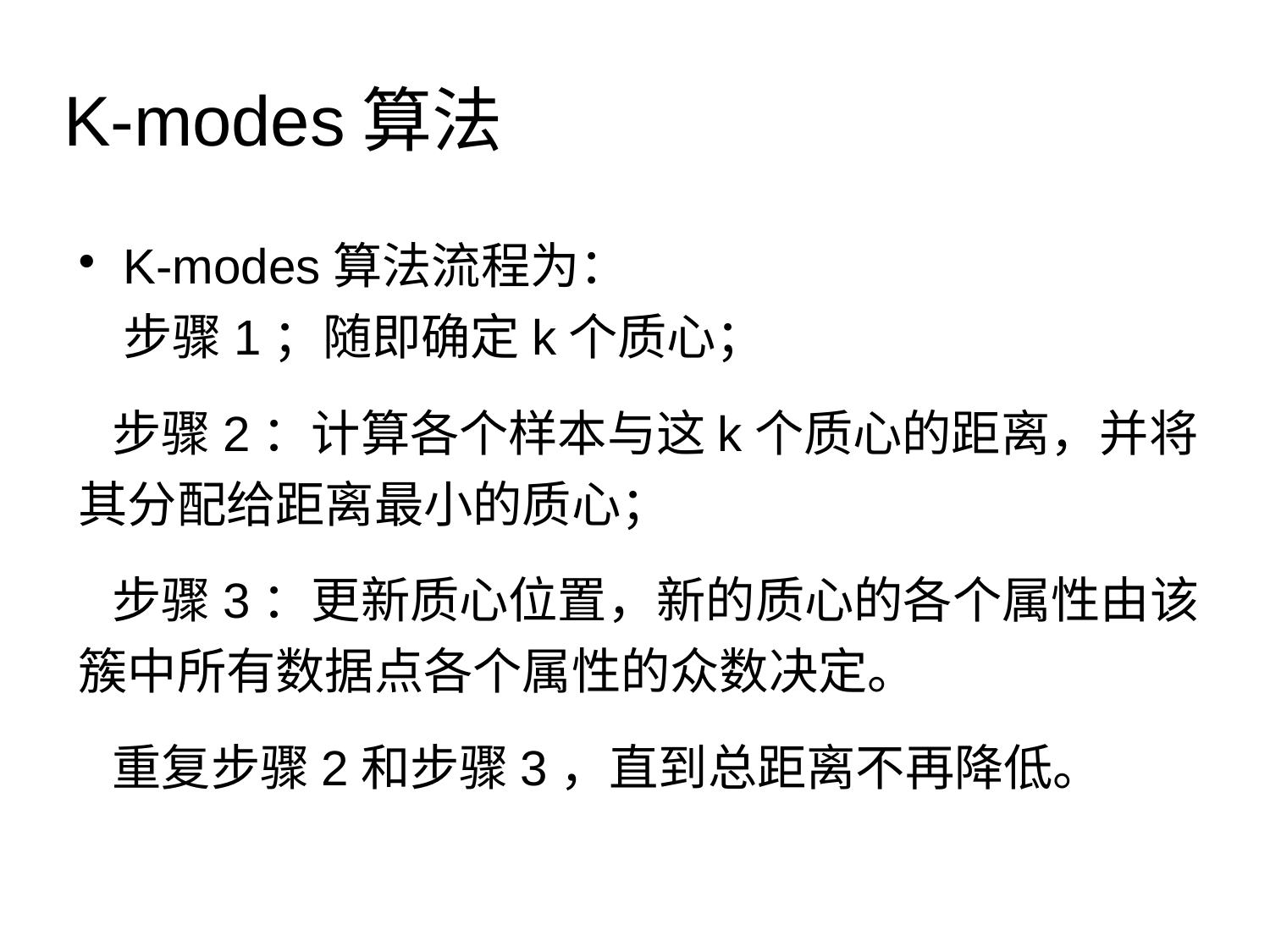

# K-modes算法
K-modes算法流程为：
步骤1；随即确定k个质心；
  步骤2：计算各个样本与这k个质心的距离，并将其分配给距离最小的质心；
  步骤3：更新质心位置，新的质心的各个属性由该簇中所有数据点各个属性的众数决定。
  重复步骤2和步骤3，直到总距离不再降低。